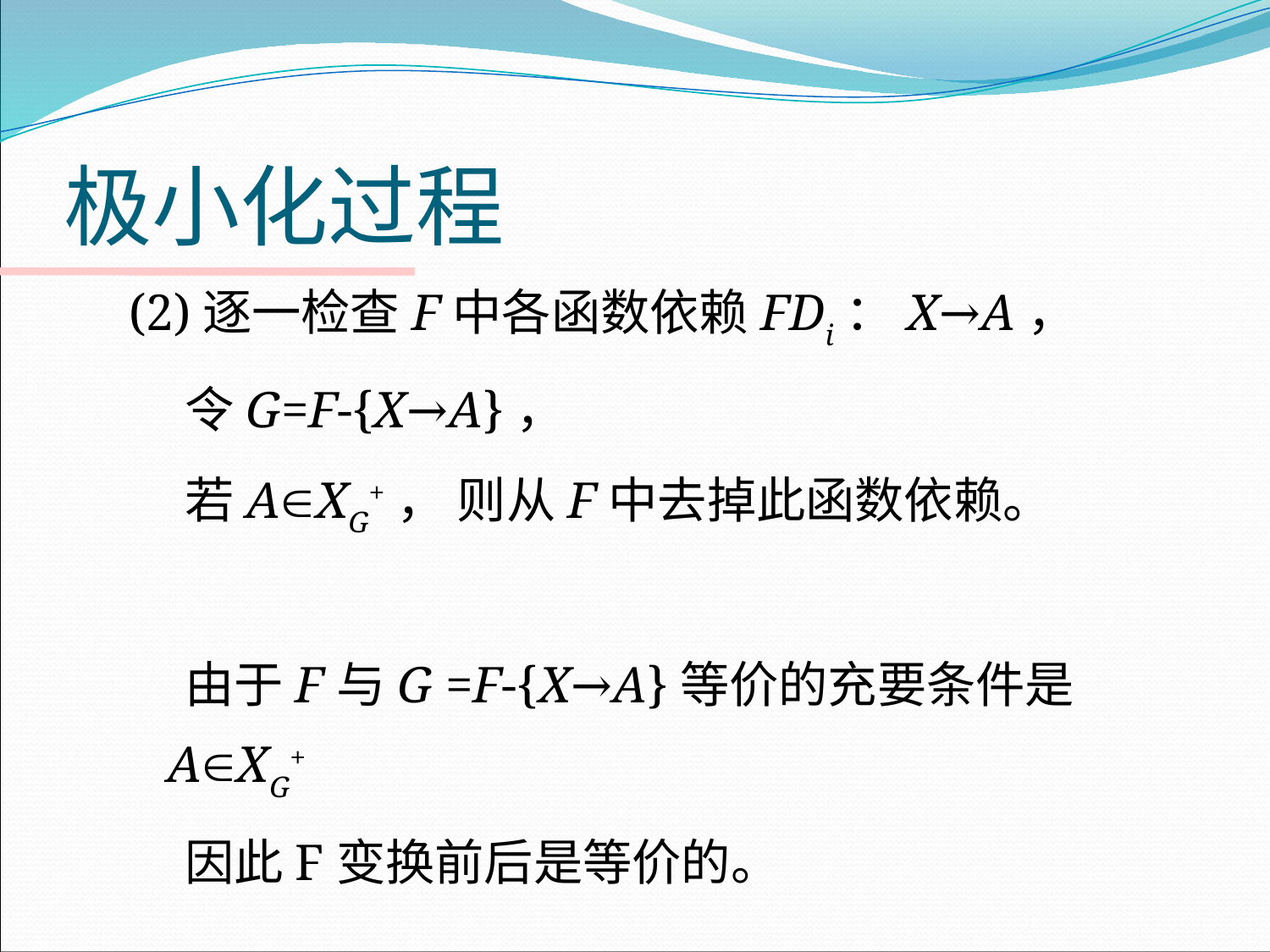

# 极小化过程
(2)逐一检查F中各函数依赖FDi：X→A，
    令G=F-{X→A}，
    若A∈XG+， 则从F中去掉此函数依赖。

    由于F与G =F-{X→A}等价的充要条件是A∈XG+
    因此F变换前后是等价的。

617